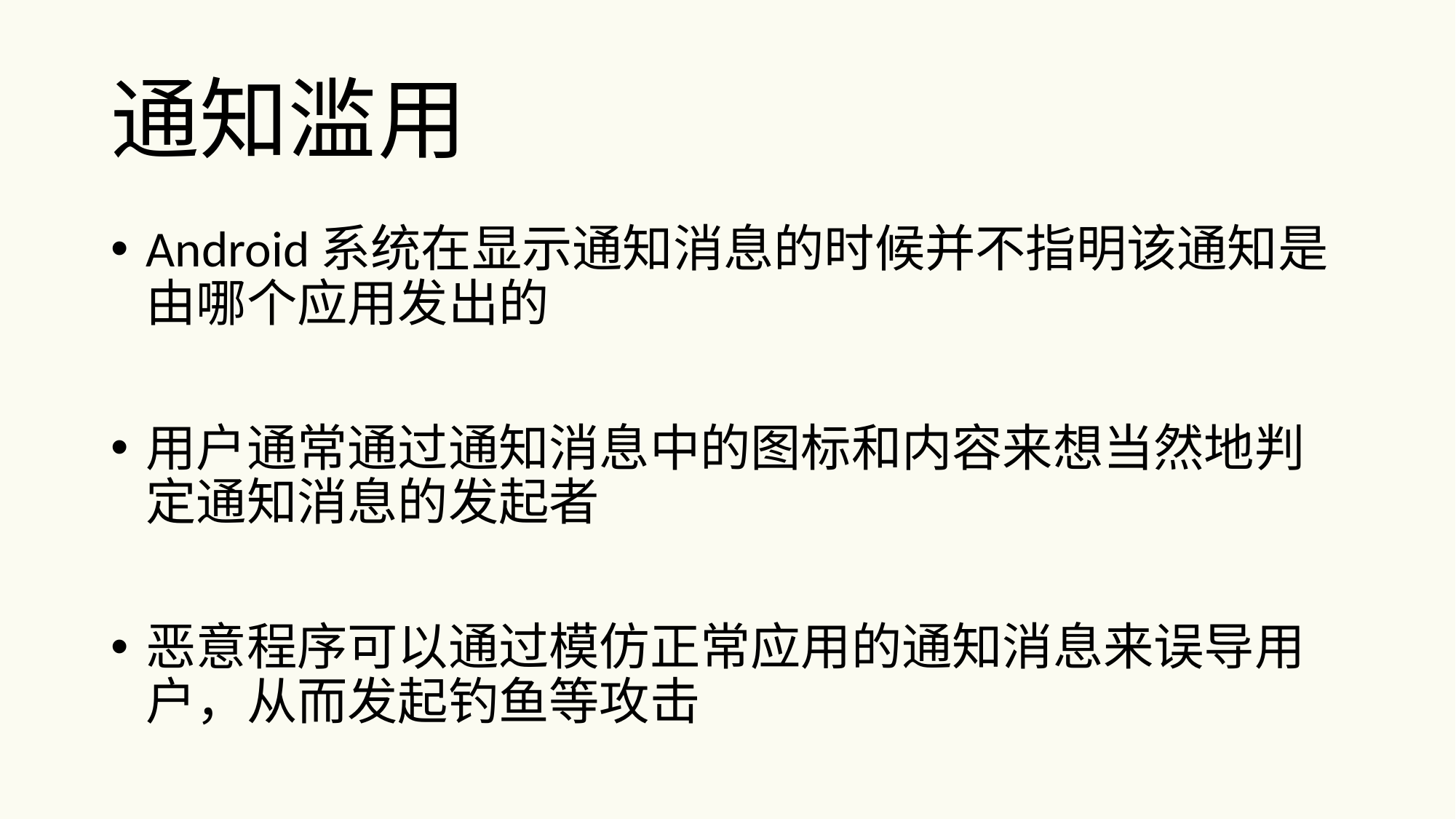

# 通知滥用
Android系统在显示通知消息的时候并不指明该通知是由哪个应用发出的

用户通常通过通知消息中的图标和内容来想当然地判定通知消息的发起者

恶意程序可以通过模仿正常应用的通知消息来误导用户，从而发起钓鱼等攻击